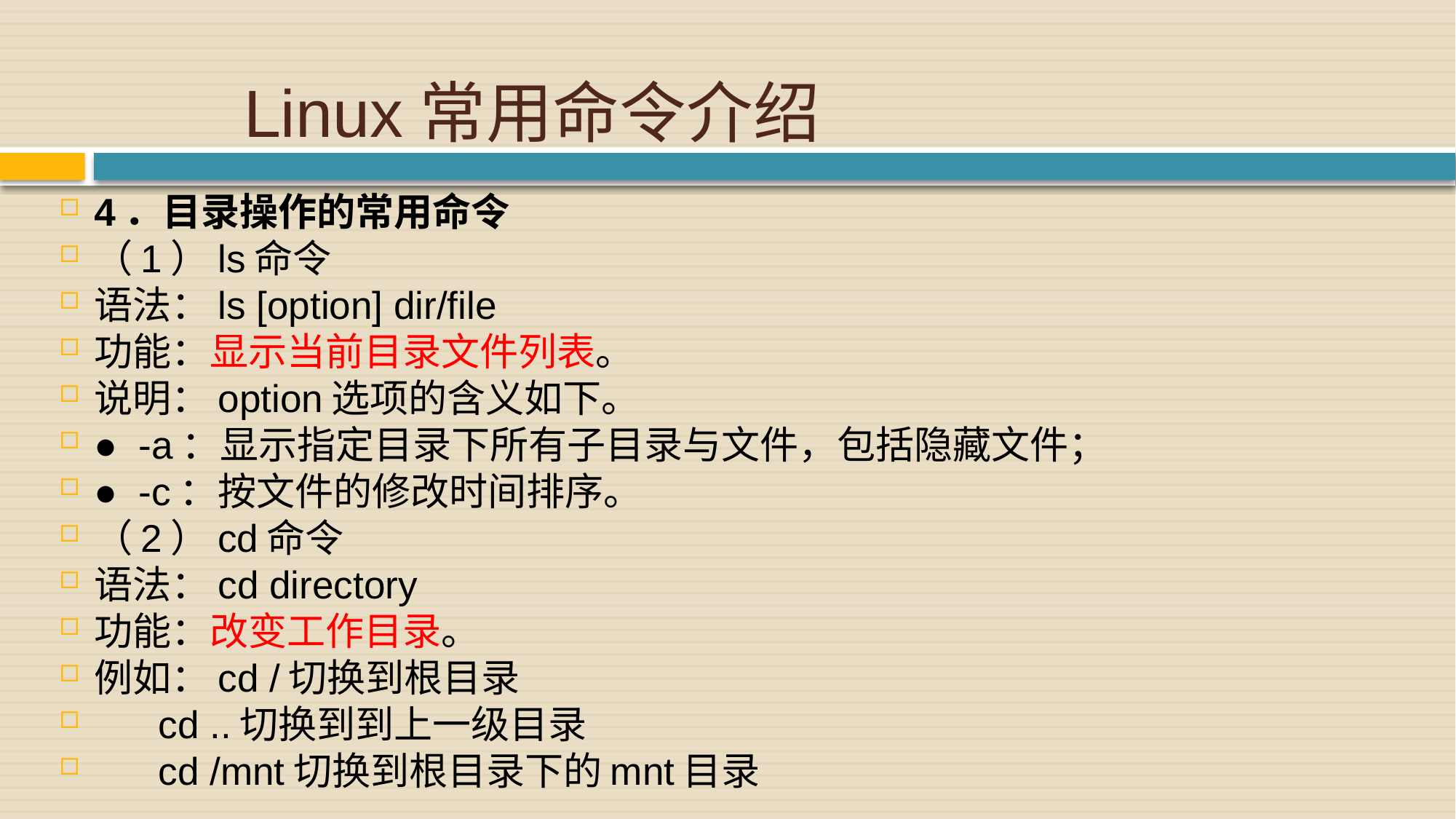

# Linux常用命令介绍
4．目录操作的常用命令
（1）ls命令
语法：ls [option] dir/file
功能：显示当前目录文件列表。
说明：option选项的含义如下。
●  -a：显示指定目录下所有子目录与文件，包括隐藏文件；
●  -c：按文件的修改时间排序。
（2）cd命令
语法：cd directory
功能：改变工作目录。
例如：cd /切换到根目录
      cd ..切换到到上一级目录
      cd /mnt切换到根目录下的mnt目录